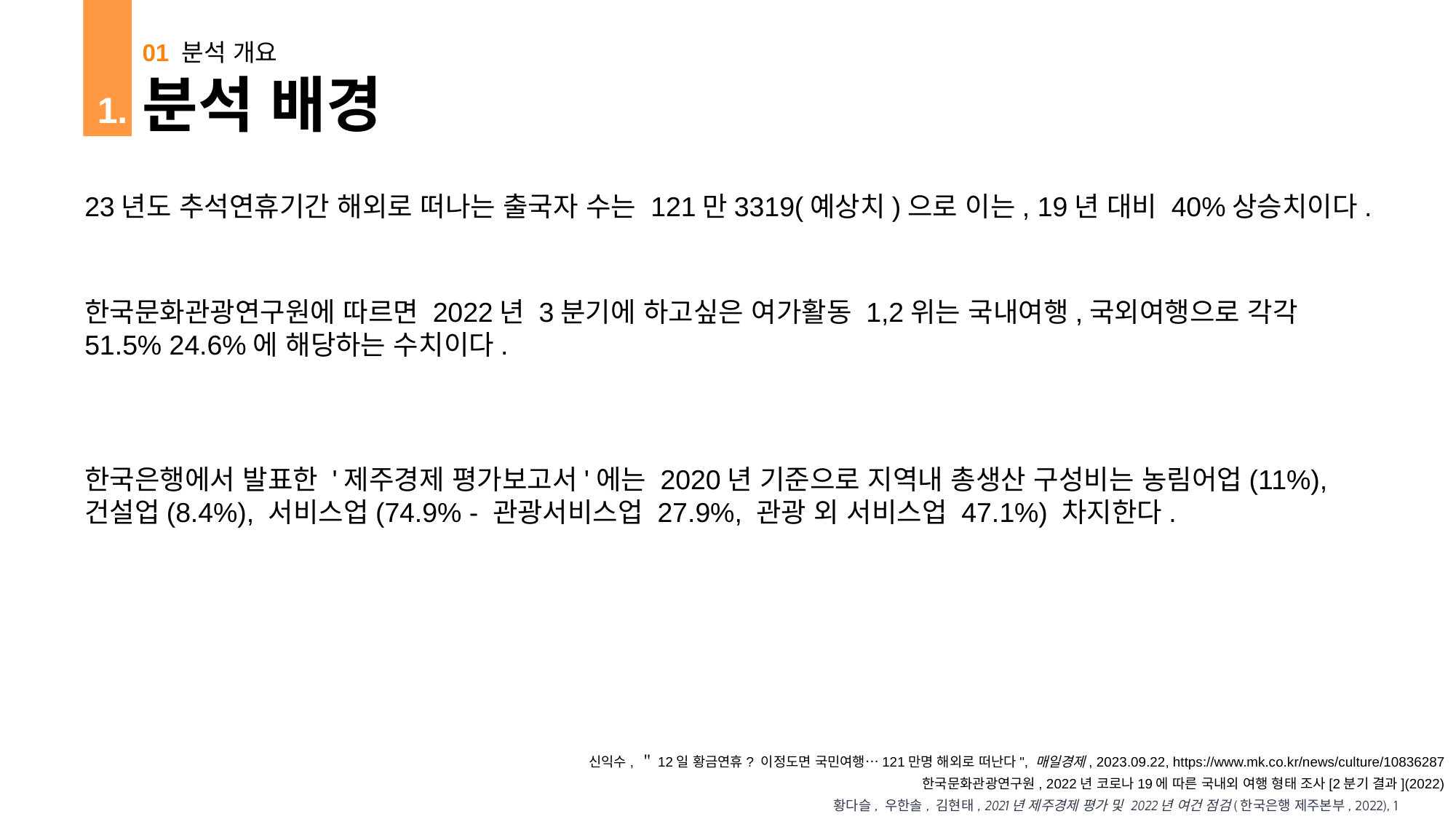

01 분석 개요
분석 배경
 1.
23년도 추석연휴기간 해외로 떠나는 출국자 수는 121만3319(예상치)으로 이는, 19년 대비 40%상승치이다.
한국문화관광연구원에 따르면 2022년 3분기에 하고싶은 여가활동 1,2위는 국내여행,국외여행으로 각각 51.5% 24.6%에 해당하는 수치이다.

한국은행에서 발표한 '제주경제 평가보고서'에는 2020년 기준으로 지역내 총생산 구성비는 농림어업(11%), 건설업(8.4%), 서비스업(74.9% - 관광서비스업 27.9%, 관광 외 서비스업 47.1%) 차지한다.

신익수, ＂12일 황금연휴? 이정도면 국민여행…121만명 해외로 떠난다", 매일경제, 2023.09.22, https://www.mk.co.kr/news/culture/10836287

한국문화관광연구원, 2022년 코로나19에 따른 국내외 여행 형태 조사[2분기 결과](2022)
황다슬, 우한솔, 김현태, 2021년 제주경제 평가 및 2022년 여건 점검(한국은행 제주본부, 2022), 1